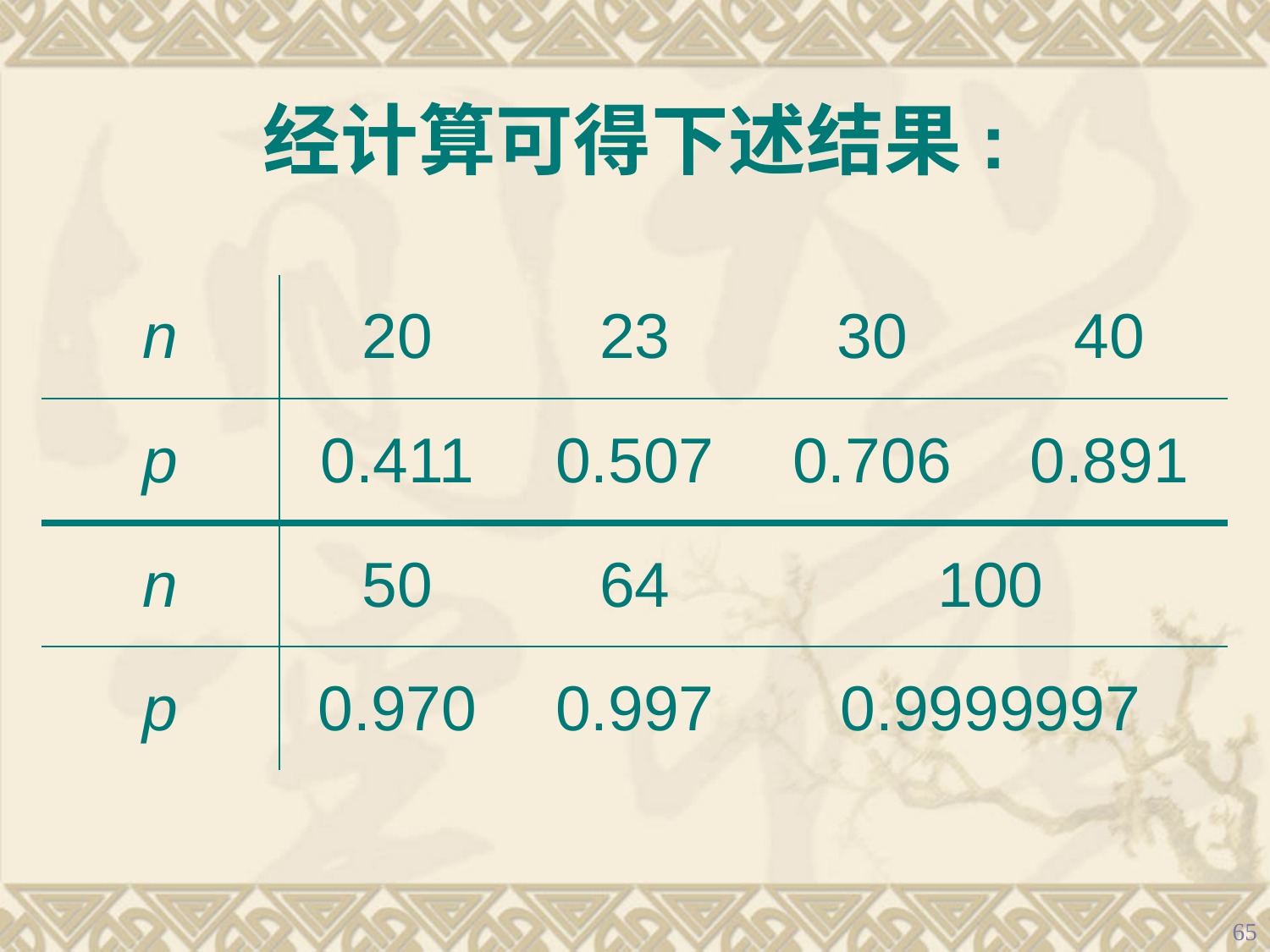

经计算可得下述结果:
| n | 20 | 23 | 30 | 40 |
| --- | --- | --- | --- | --- |
| p | 0.411 | 0.507 | 0.706 | 0.891 |
| n | 50 | 64 | 100 |  |
| p | 0.970 | 0.997 | 0.9999997 |  |
65